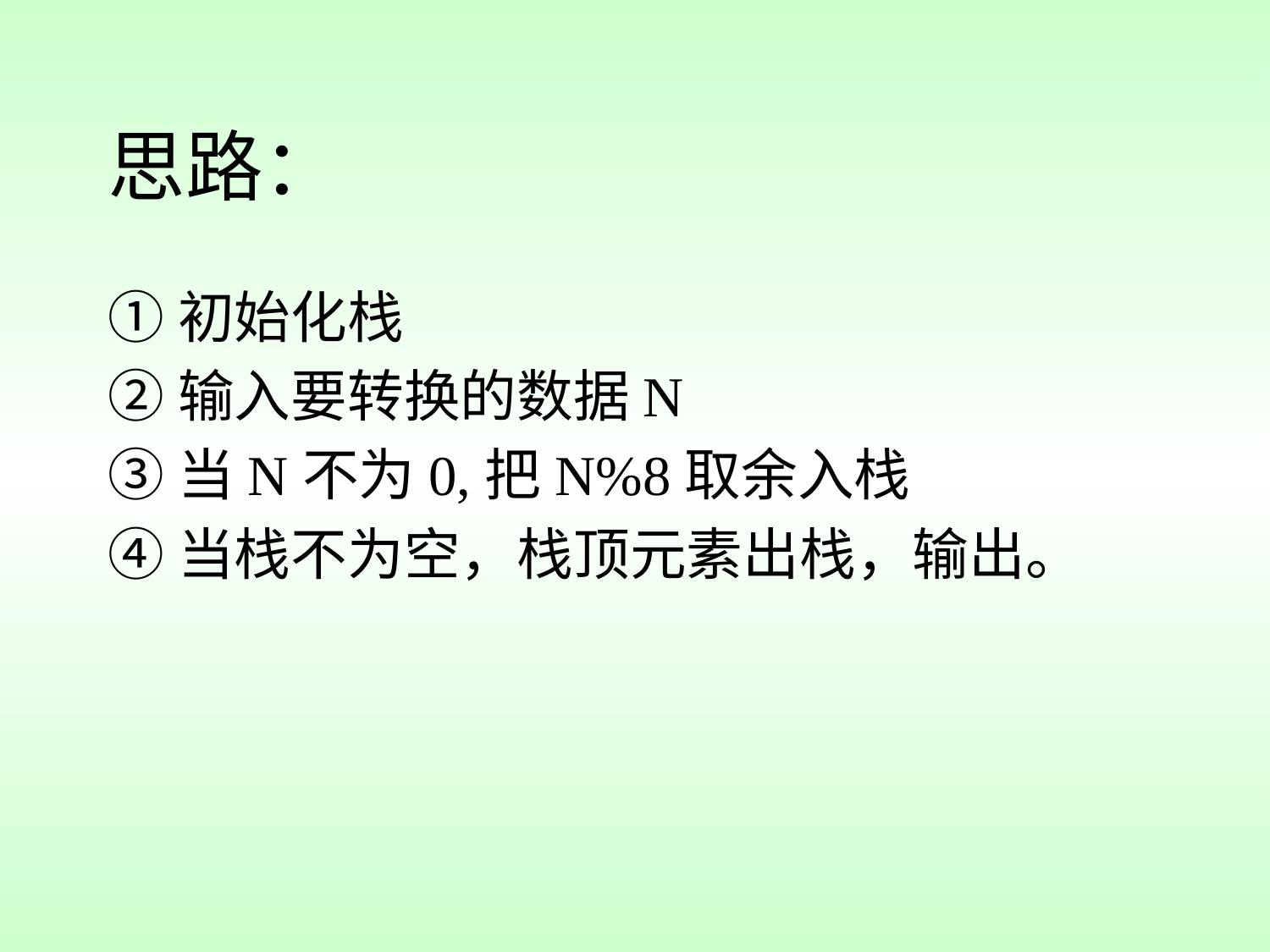

# 思路：
①初始化栈
②输入要转换的数据N
③当N不为0,把N%8取余入栈
④当栈不为空，栈顶元素出栈，输出。